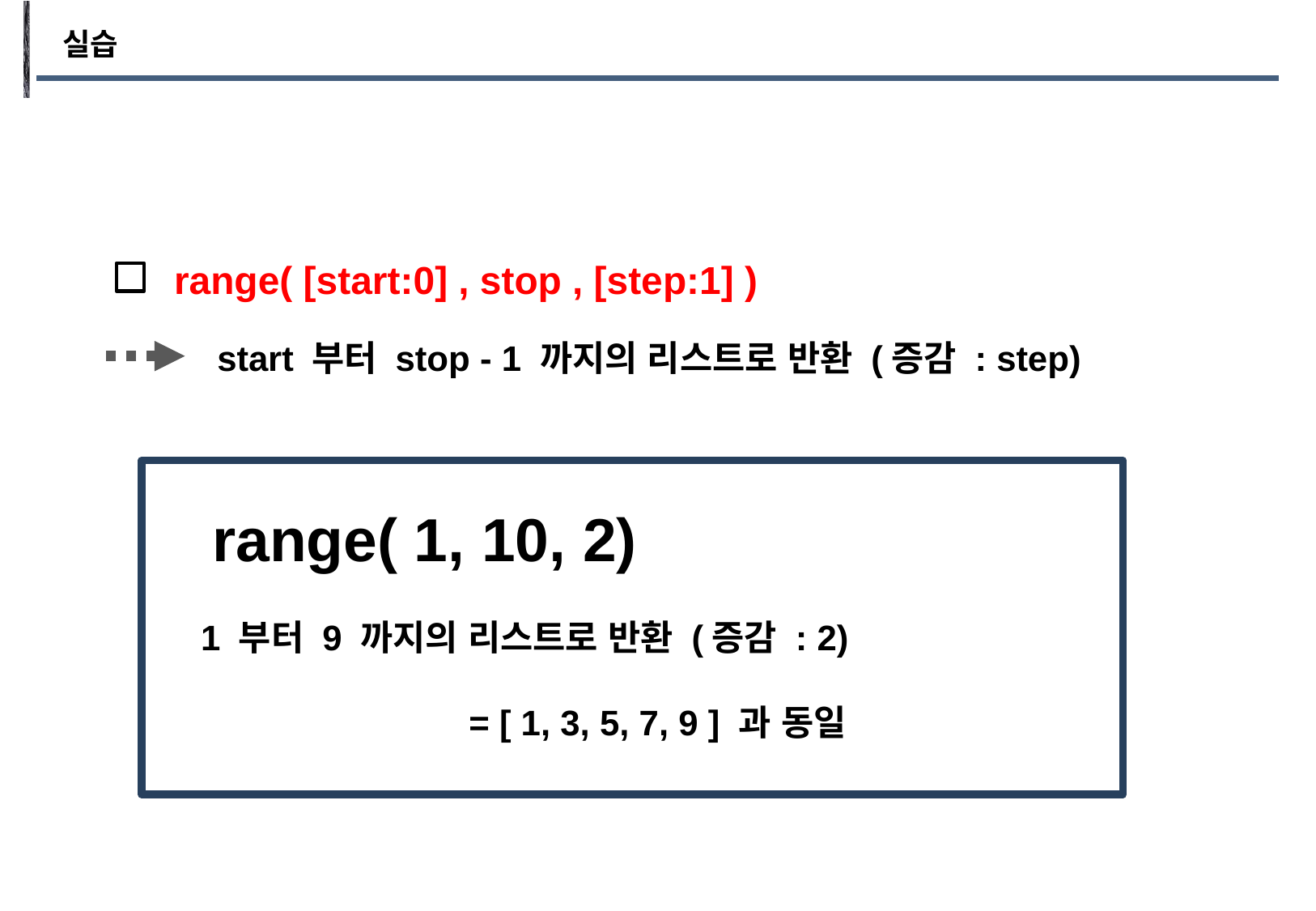

실습

range( [start:0] , stop , [step:1] )

start 부터 stop - 1 까지의 리스트로 반환 (증감 : step)

range( 1, 10, 2)
1 부터 9 까지의 리스트로 반환 (증감 : 2)

= [ 1, 3, 5, 7, 9 ] 과 동일